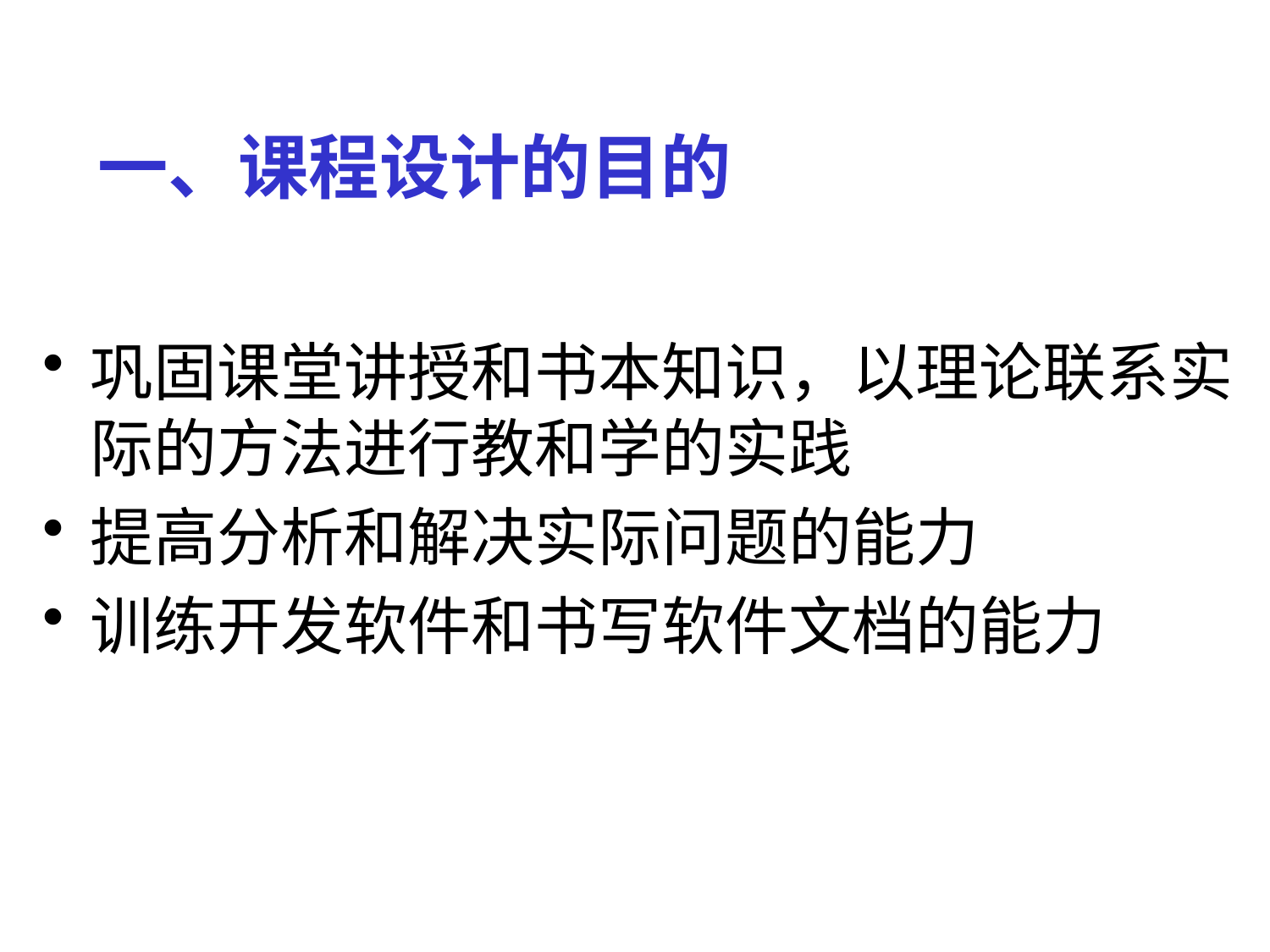

# 一、课程设计的目的
巩固课堂讲授和书本知识，以理论联系实际的方法进行教和学的实践
提高分析和解决实际问题的能力
训练开发软件和书写软件文档的能力